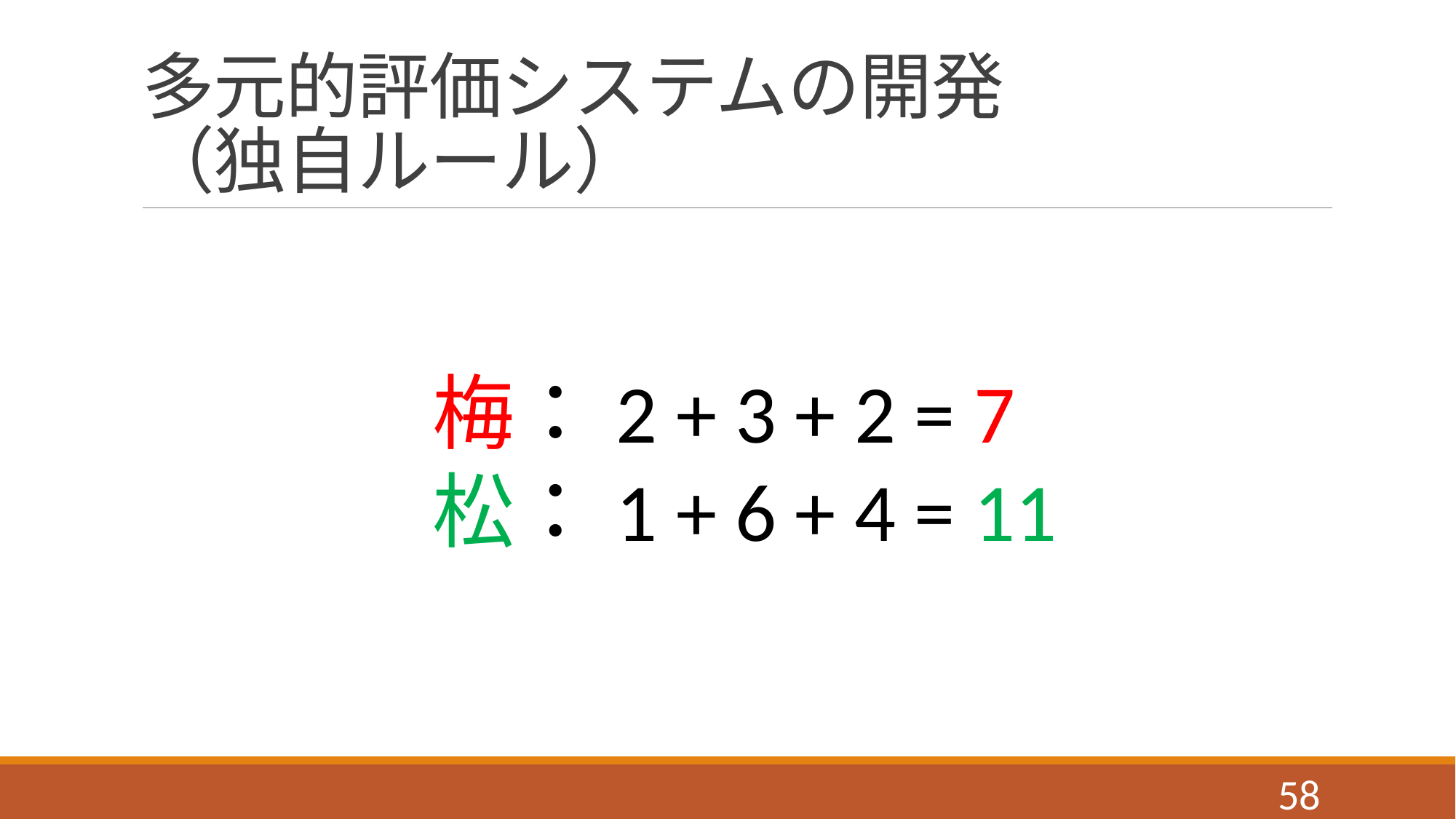

# 多元的評価システムの開発 （独自ルール）

梅：2 + 3 + 2 = 7
松：1 + 6 + 4 = 11
58